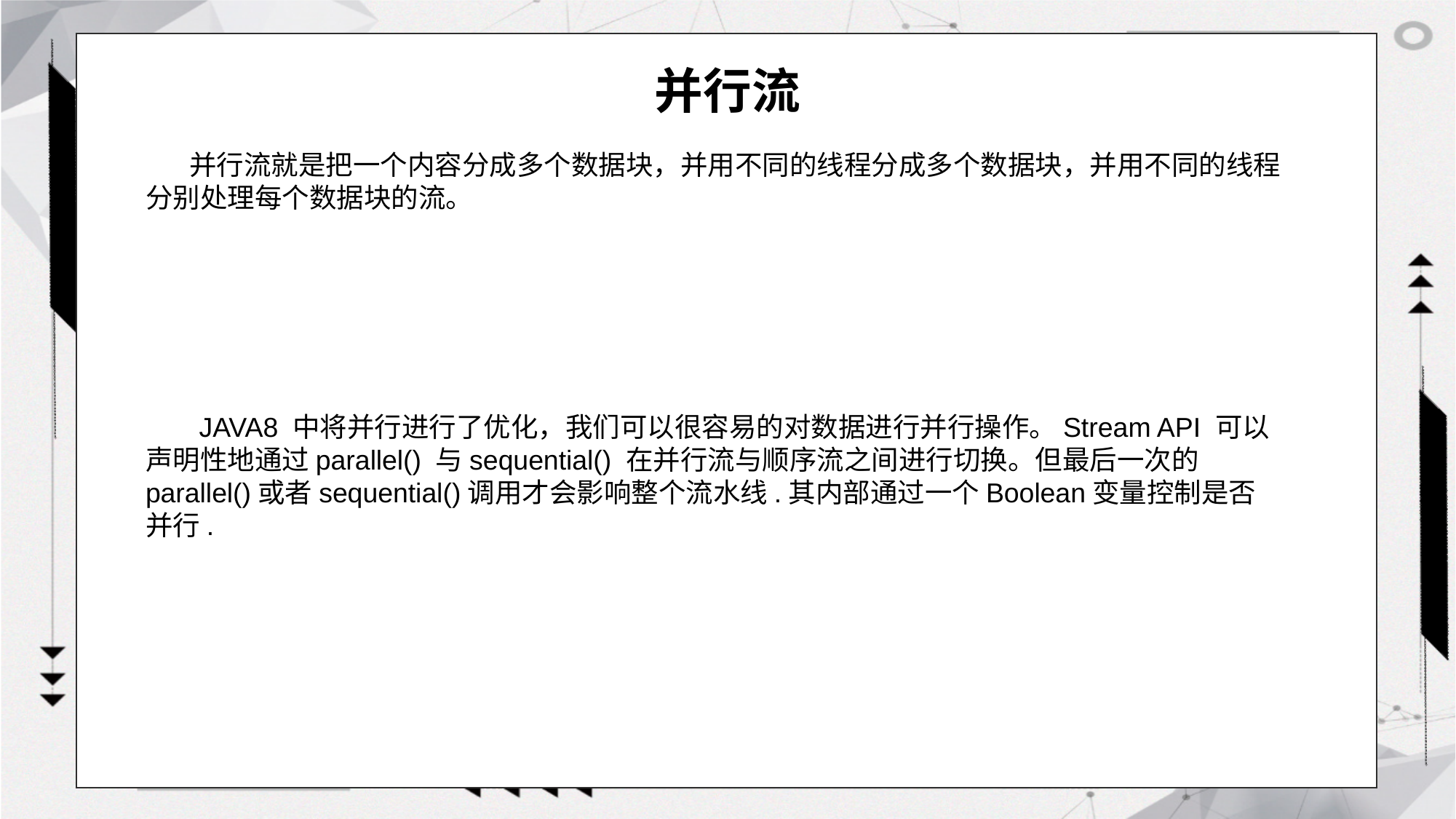

# 并行流
      并行流就是把一个内容分成多个数据块，并用不同的线程分成多个数据块，并用不同的线程分别处理每个数据块的流。

       JAVA8 中将并行进行了优化，我们可以很容易的对数据进行并行操作。Stream API 可以声明性地通过parallel() 与sequential() 在并行流与顺序流之间进行切换。但最后一次的parallel()或者sequential()调用才会影响整个流水线.其内部通过一个Boolean变量控制是否并行.